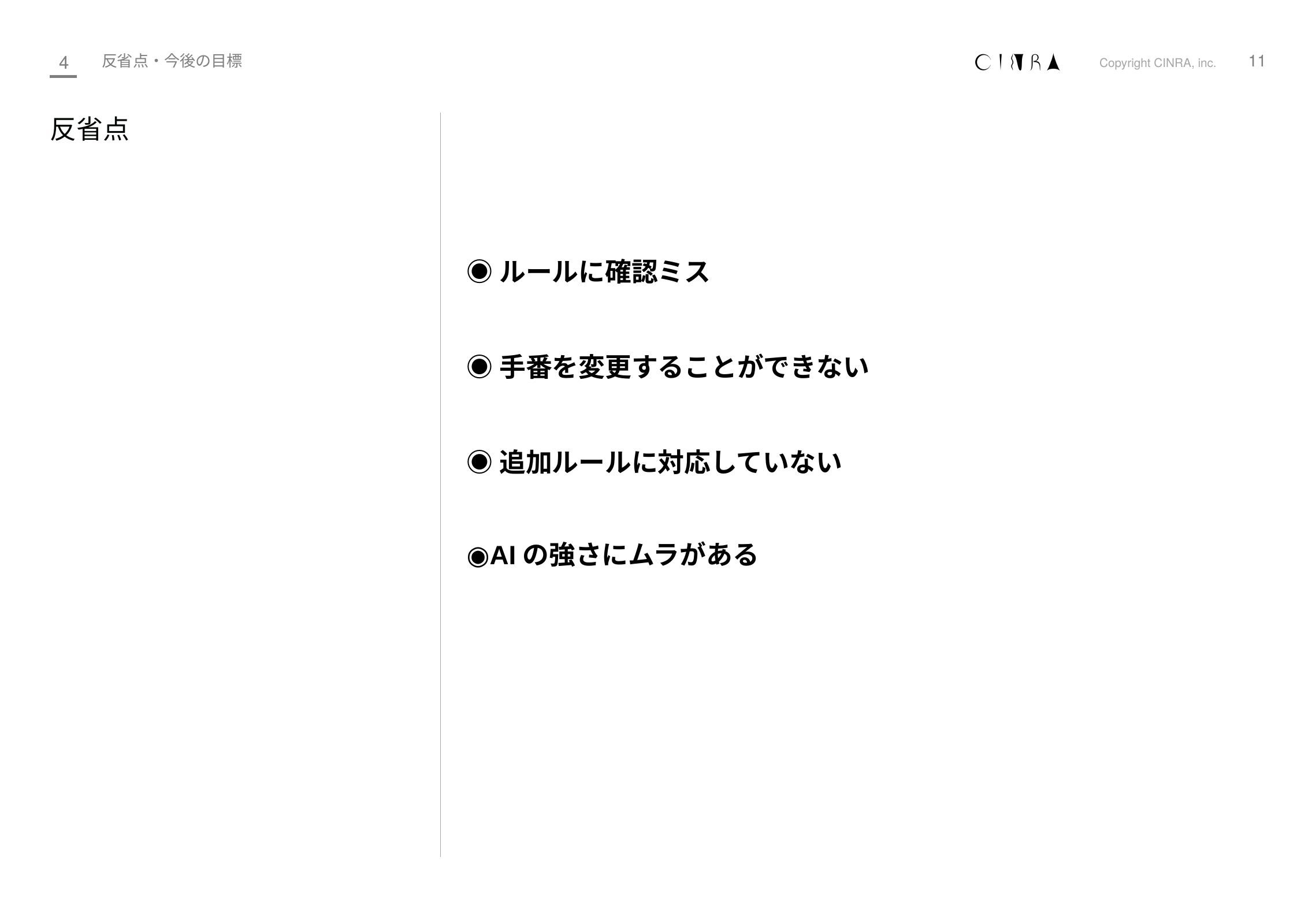

11
4
反省点・今後の目標
反省点

◉ルールに確認ミス

◉手番を変更することができない

◉追加ルールに対応していない

◉AIの強さにムラがある